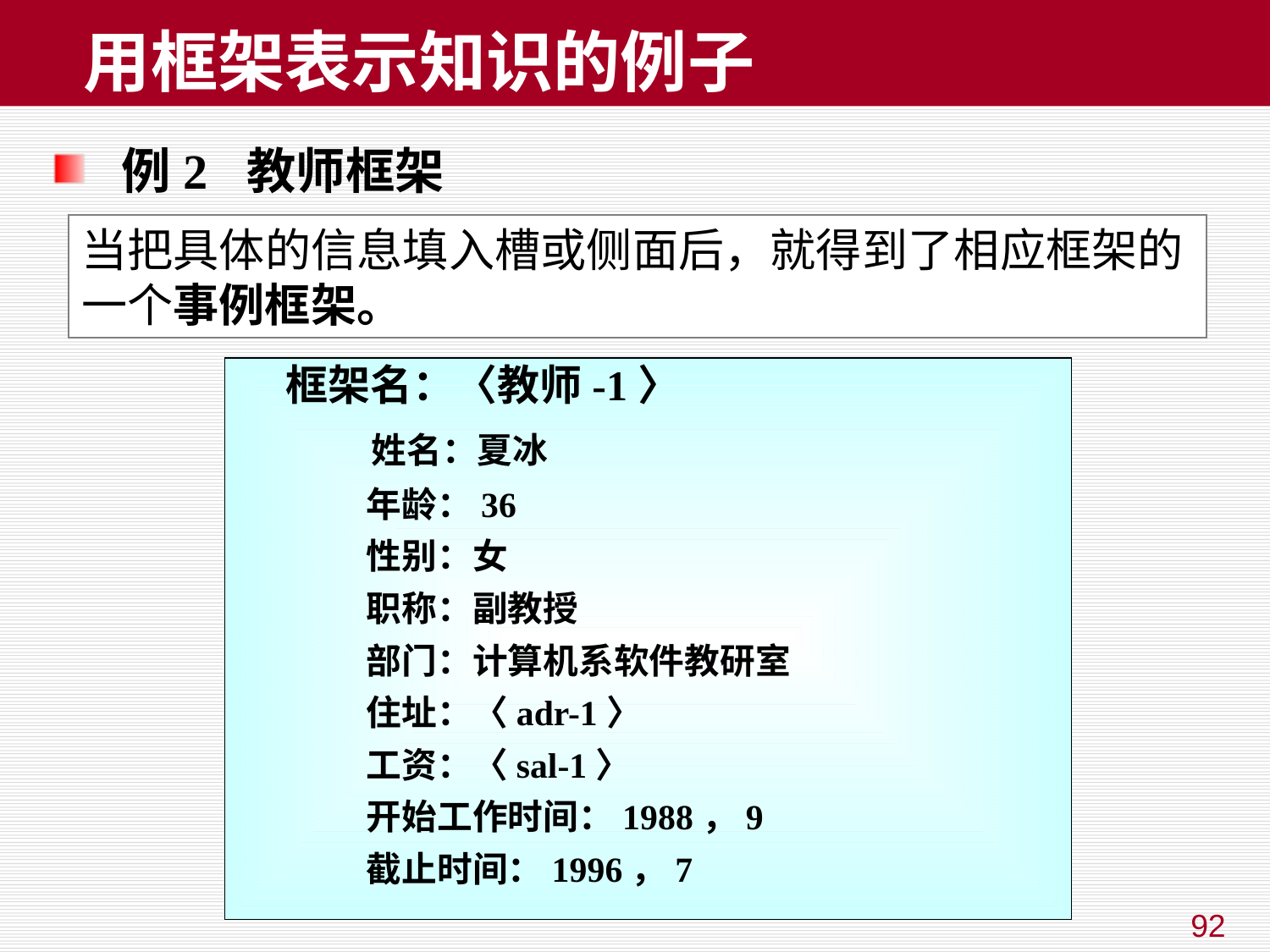

# 用框架表示知识的例子
  例2  教师框架
当把具体的信息填入槽或侧面后，就得到了相应框架的一个事例框架。
    框架名：〈教师-1〉
             姓名：夏冰
               年龄：36
               性别：女
               职称：副教授
               部门：计算机系软件教研室
               住址：〈adr-1〉
               工资：〈sal-1〉
               开始工作时间：1988，9
               截止时间：1996，7
92